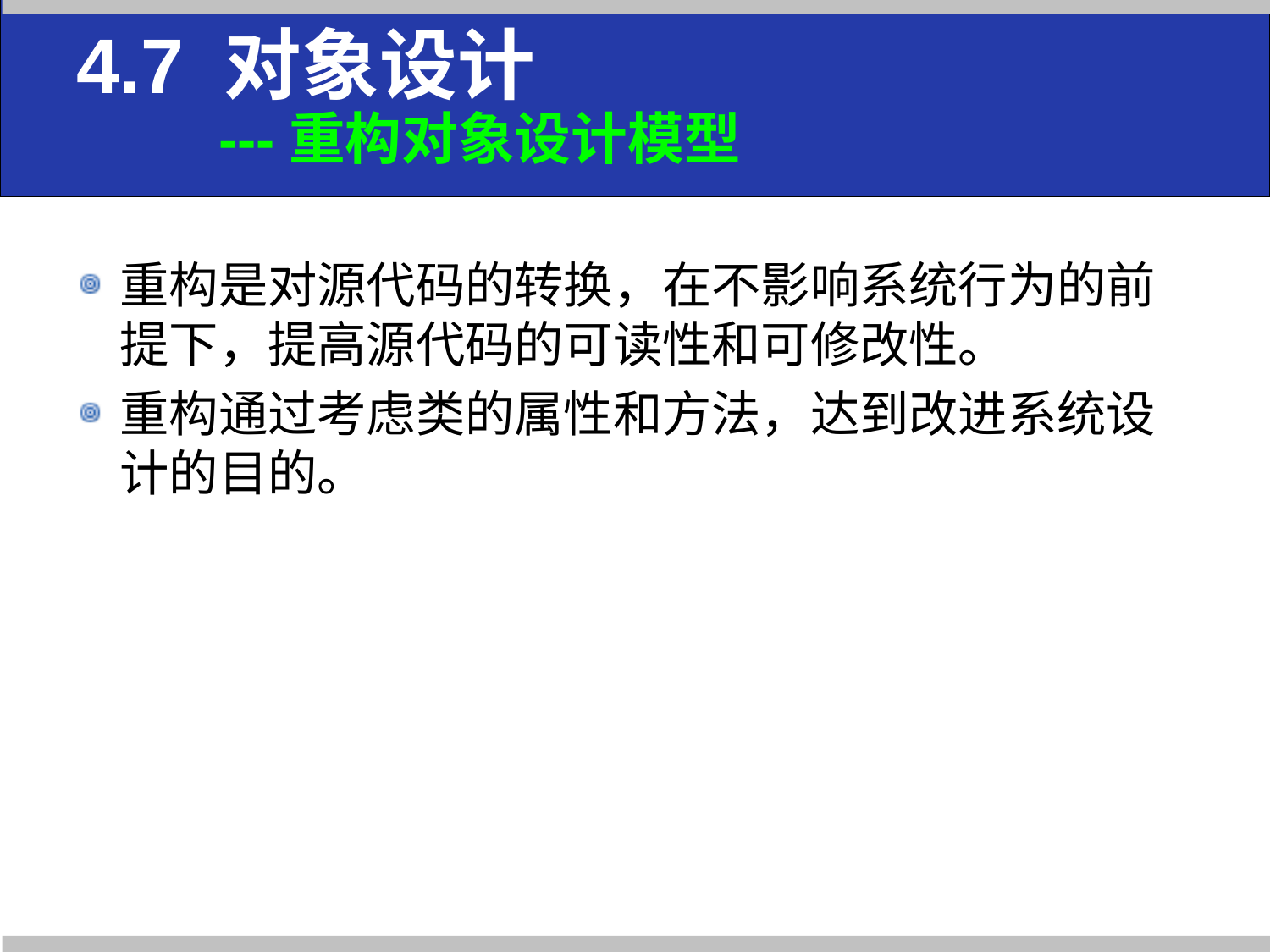

4.7 对象设计
          ---重构对象设计模型
重构是对源代码的转换，在不影响系统行为的前提下，提高源代码的可读性和可修改性。
重构通过考虑类的属性和方法，达到改进系统设计的目的。

635